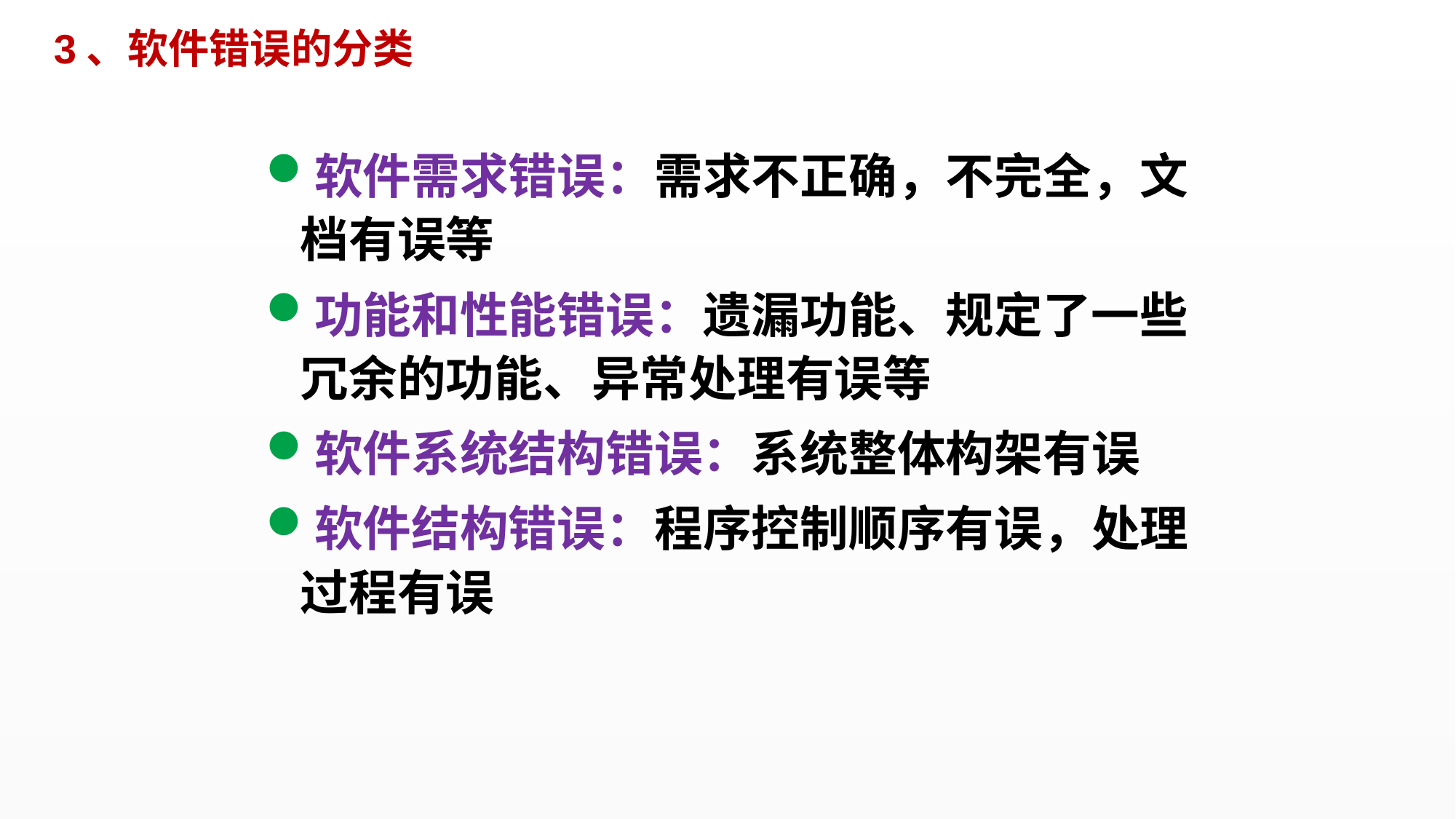

3、软件错误的分类
软件需求错误：需求不正确，不完全，文档有误等
功能和性能错误：遗漏功能、规定了一些冗余的功能、异常处理有误等
软件系统结构错误：系统整体构架有误
软件结构错误：程序控制顺序有误，处理过程有误